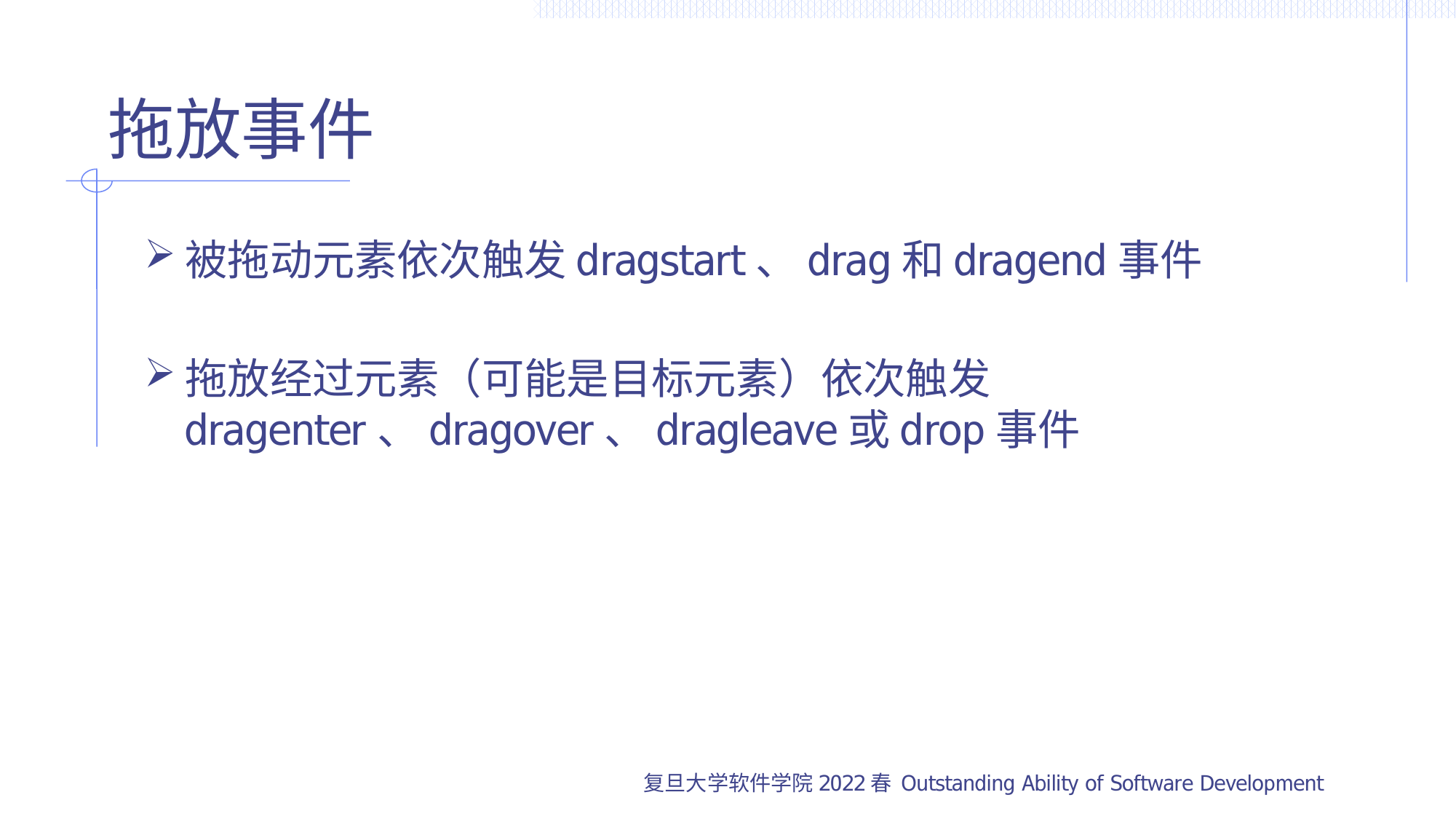

# 拖放事件
被拖动元素依次触发dragstart、drag和dragend事件

拖放经过元素（可能是目标元素）依次触发dragenter、dragover、dragleave或drop事件